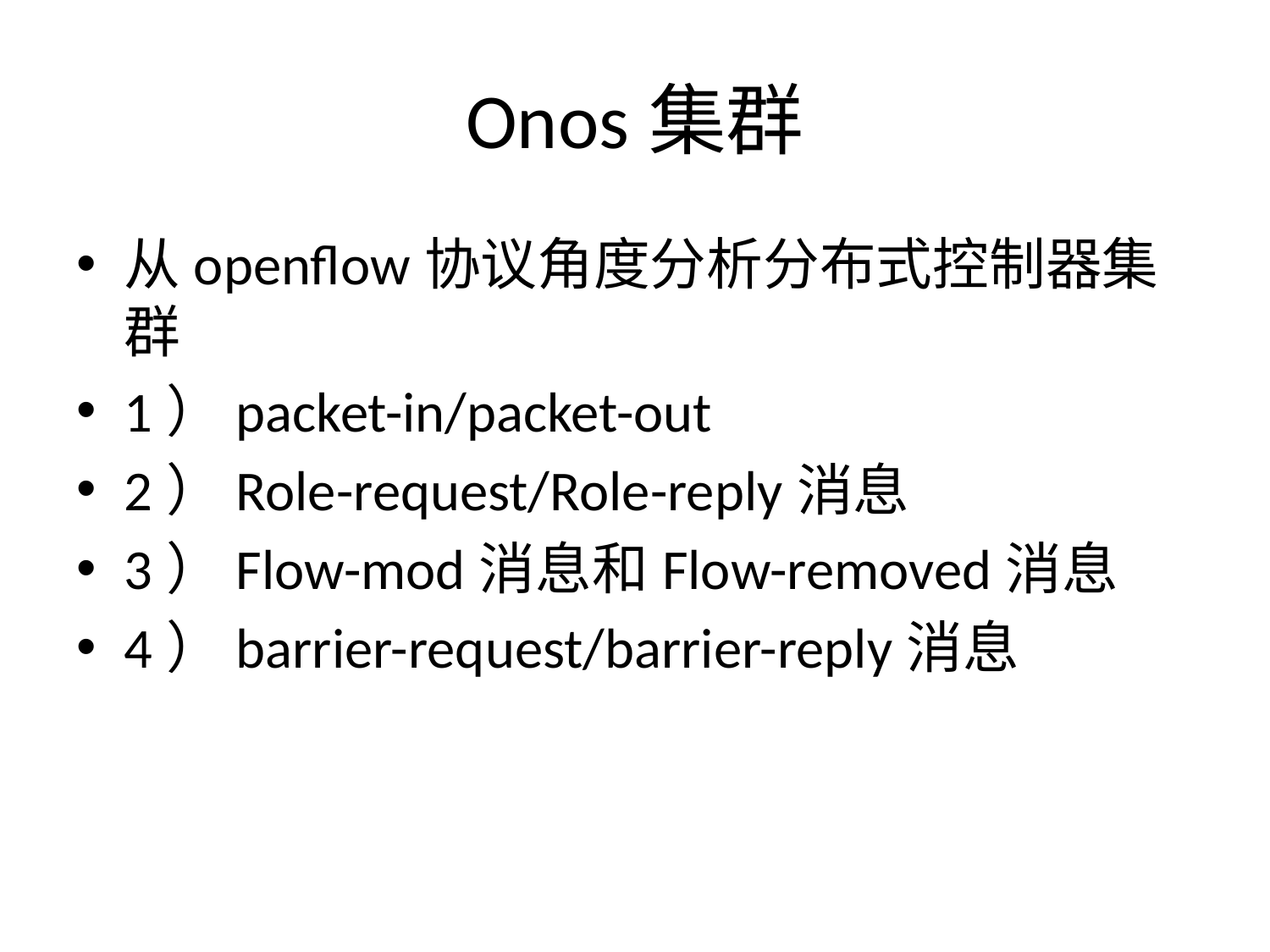

# Onos集群
从openflow协议角度分析分布式控制器集群
1）packet-in/packet-out
2）Role-request/Role-reply消息
3）Flow-mod消息和Flow-removed消息
4）barrier-request/barrier-reply消息